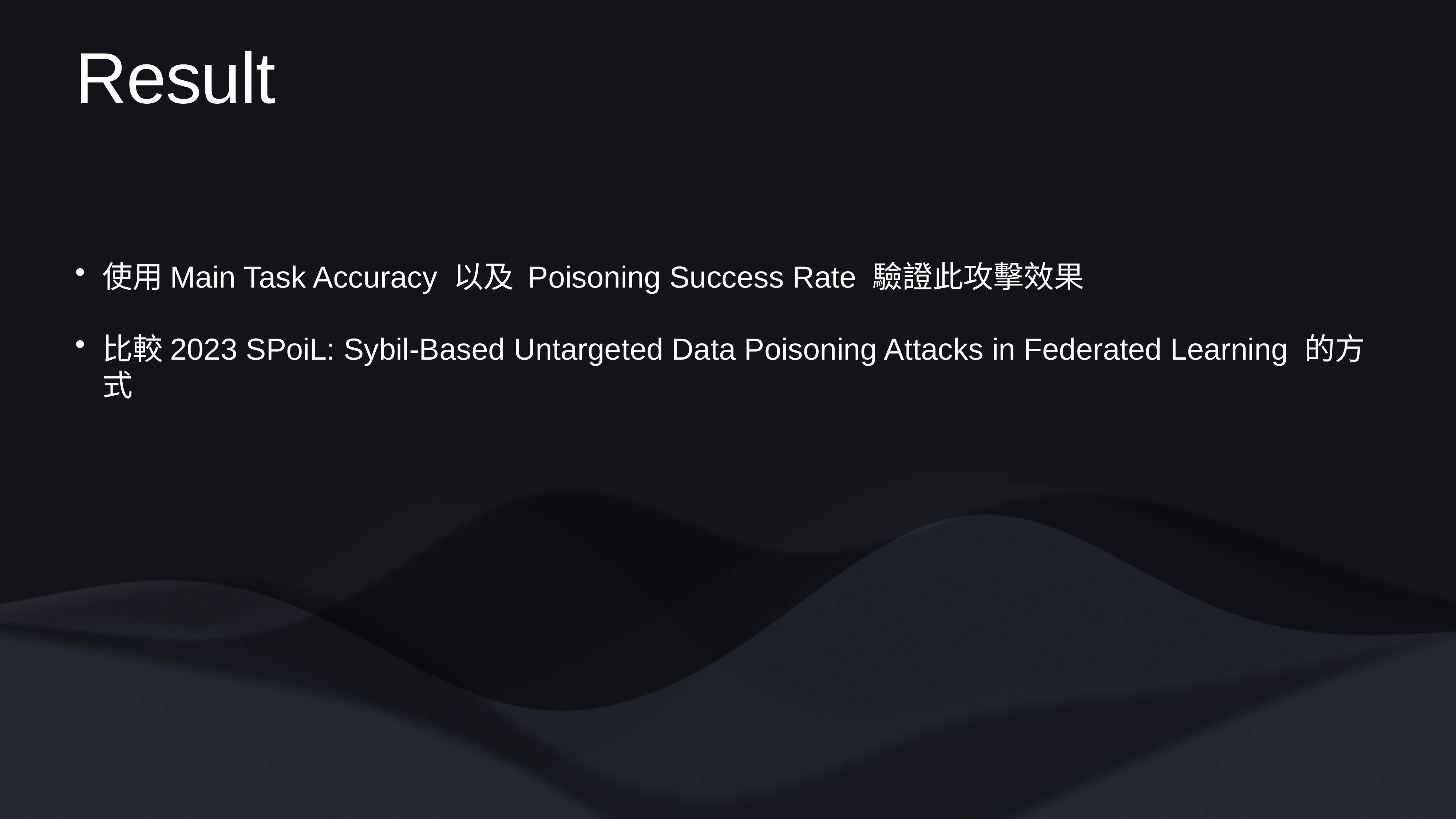

# Result
使用Main Task Accuracy 以及 Poisoning Success Rate 驗證此攻擊效果
比較2023 SPoiL: Sybil-Based Untargeted Data Poisoning Attacks in Federated Learning 的方式